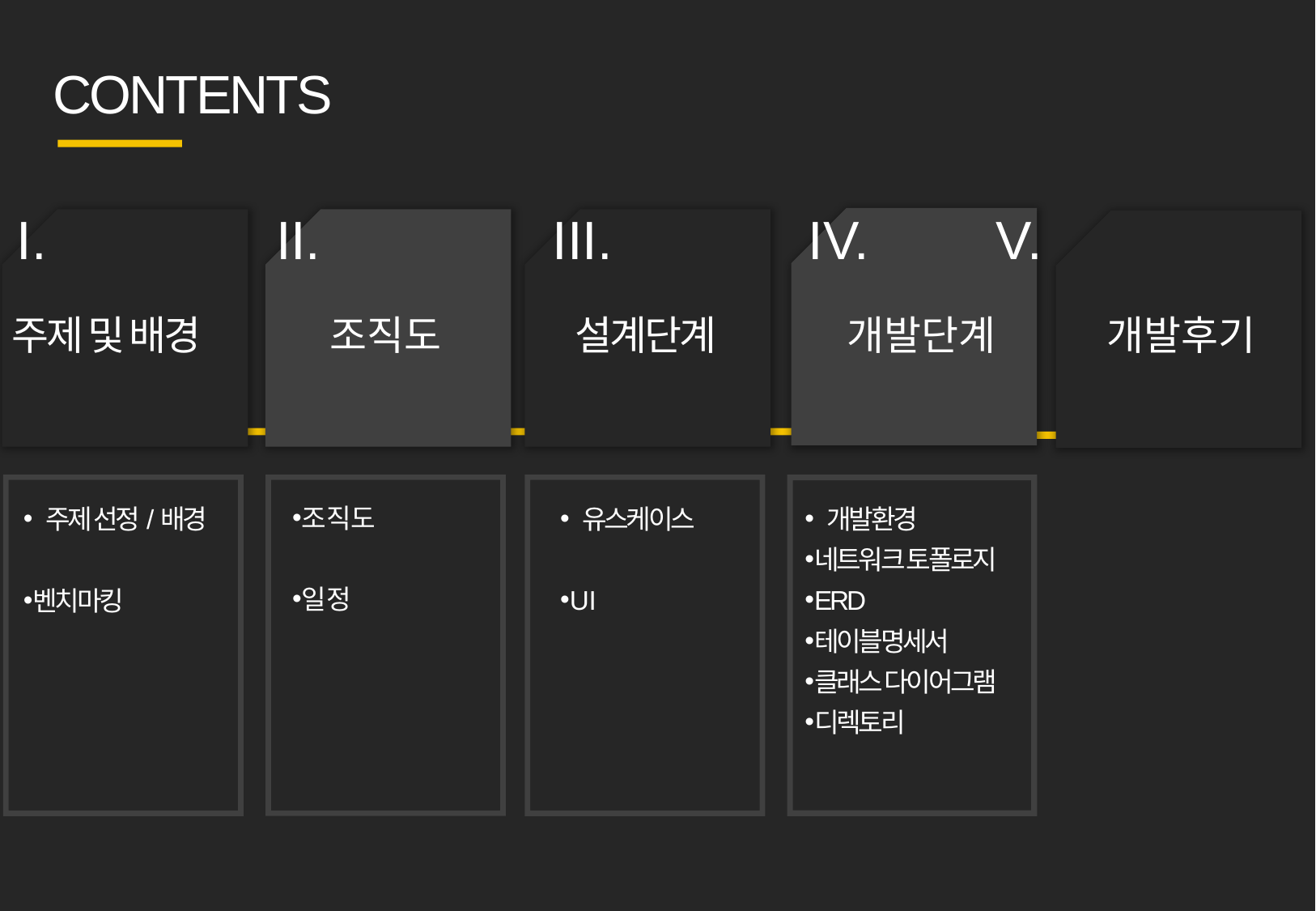

CONTENTS

V.

주제 및 배경
조직도
설계단계
개발단계

개발후기

조직도

일정
 유스케이스

UI
 개발환경
네트워크 토폴로지
ERD
테이블명세서
클래스 다이어그램
디렉토리

 주제 선정/배경

벤치마킹